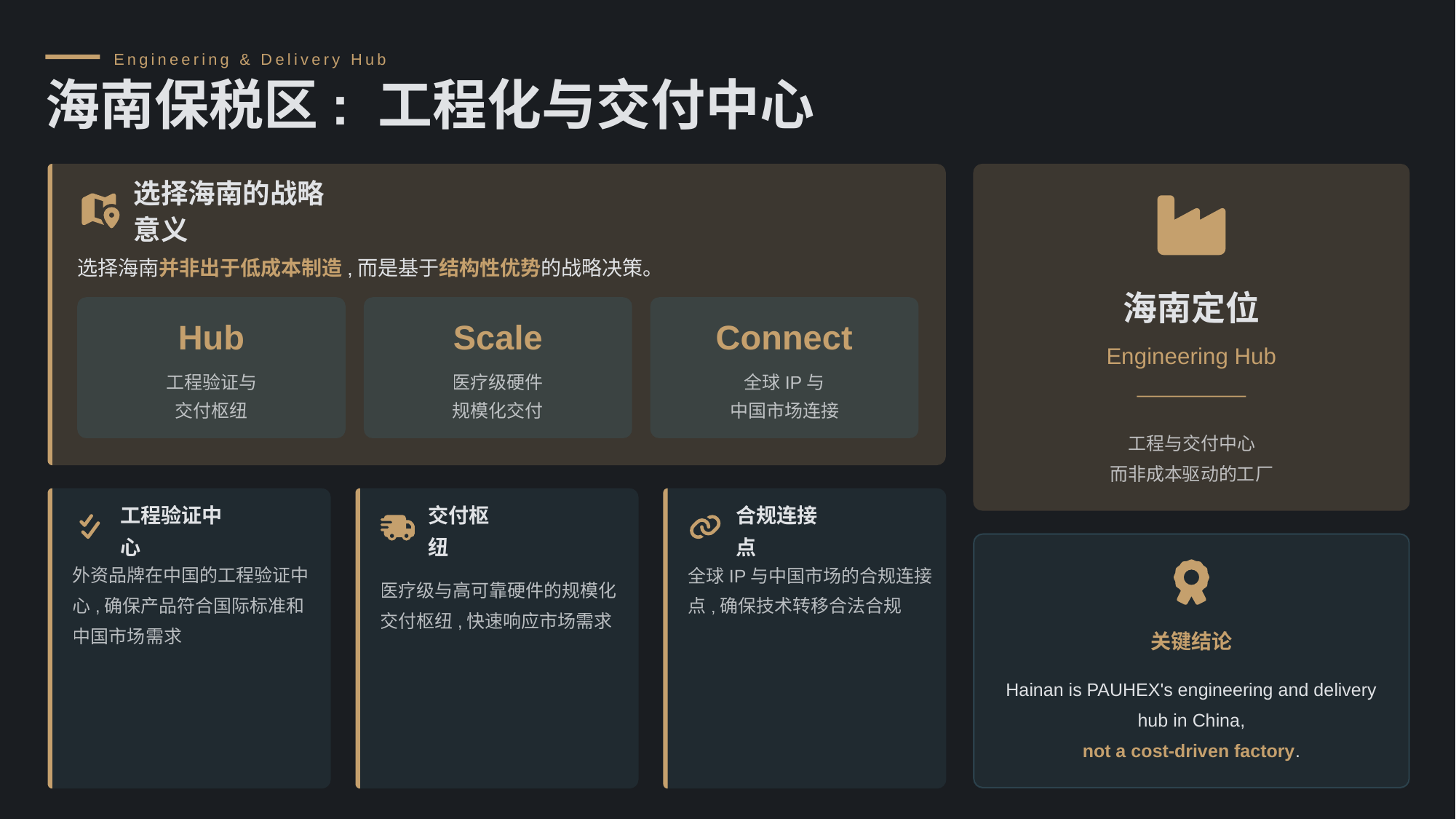

Engineering & Delivery Hub

海南保税区: 工程化与交付中心

选择海南的战略意义

选择海南并非出于低成本制造,而是基于结构性优势的战略决策。
海南定位

Hub
Scale
Connect
Engineering Hub
工程验证与
交付枢纽
医疗级硬件
规模化交付
全球IP与
中国市场连接

工程与交付中心
而非成本驱动的工厂

工程验证中心
交付枢纽
合规连接点

外资品牌在中国的工程验证中心,确保产品符合国际标准和中国市场需求
医疗级与高可靠硬件的规模化交付枢纽,快速响应市场需求
全球IP与中国市场的合规连接点,确保技术转移合法合规

关键结论
Hainan is PAUHEX's engineering and delivery hub in China,
not a cost-driven factory.